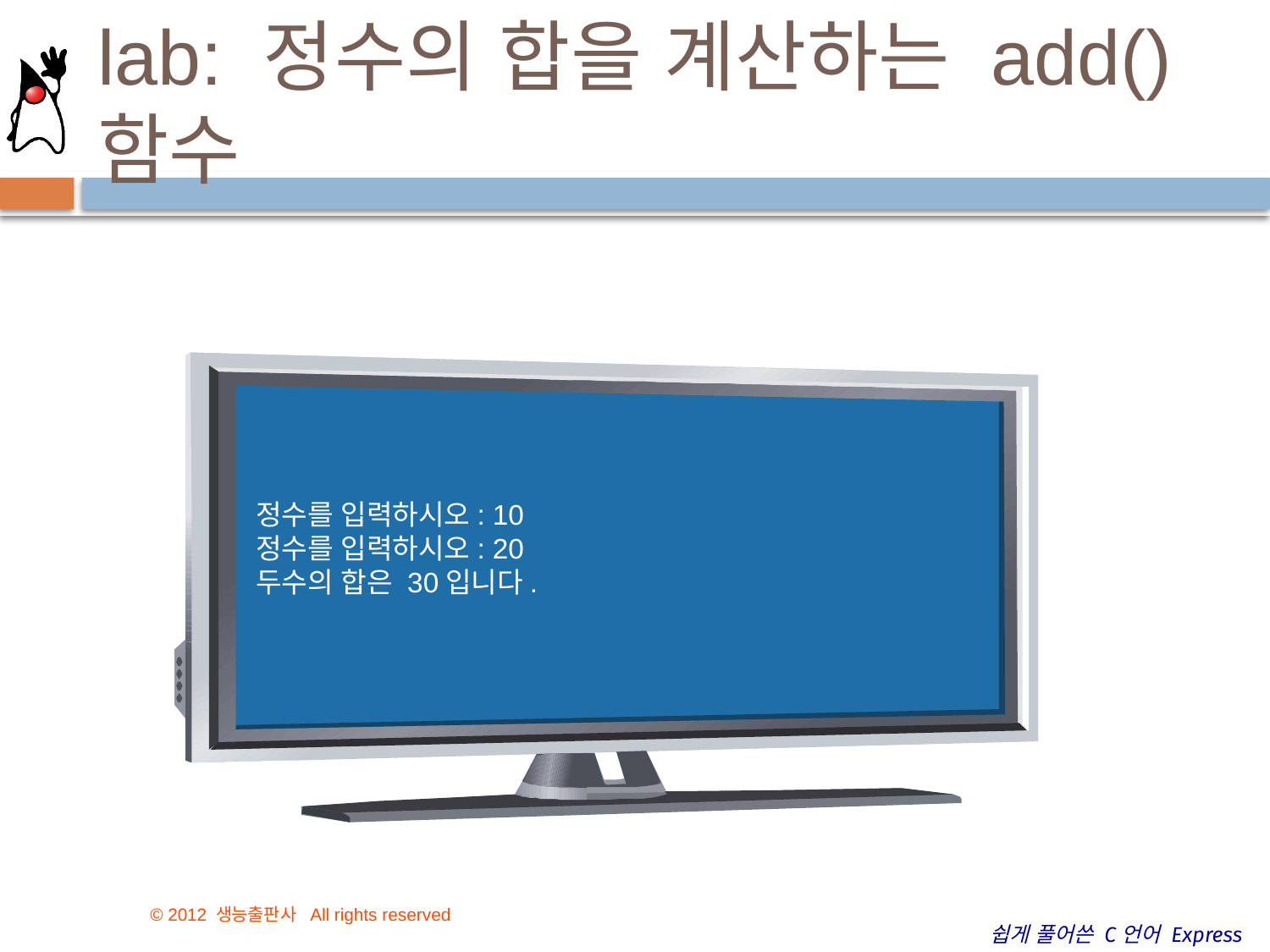

# lab: 정수의 합을 계산하는 add() 함수

정수를 입력하시오: 10
정수를 입력하시오: 20
두수의 합은 30입니다.